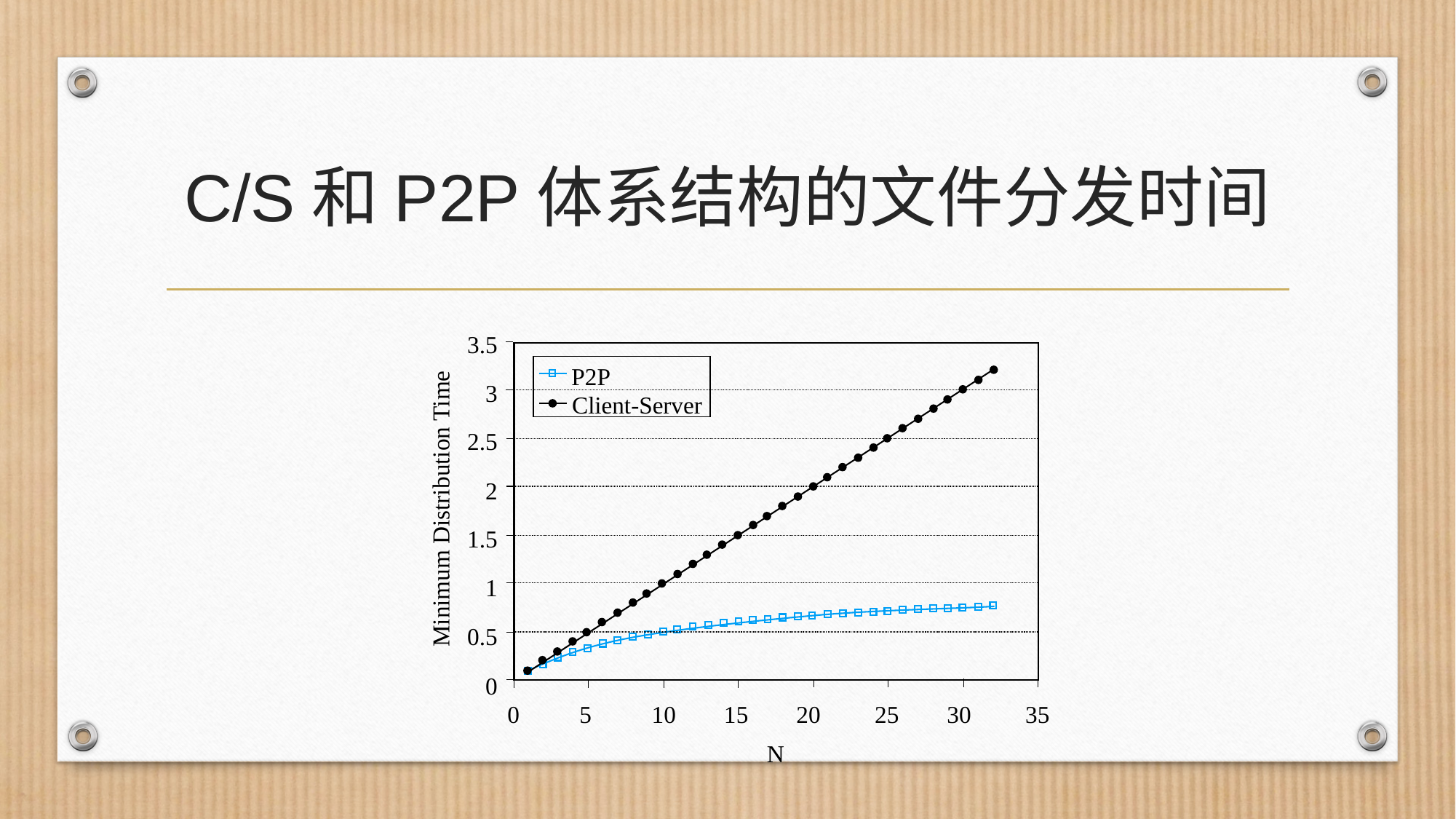

# C/S和P2P体系结构的文件分发时间
3.5

P2P

3
Client-Server

2.5

2
Minimum Distribution Time
1.5

1

0.5
0
0          5          10        15        20         25        30         35
N